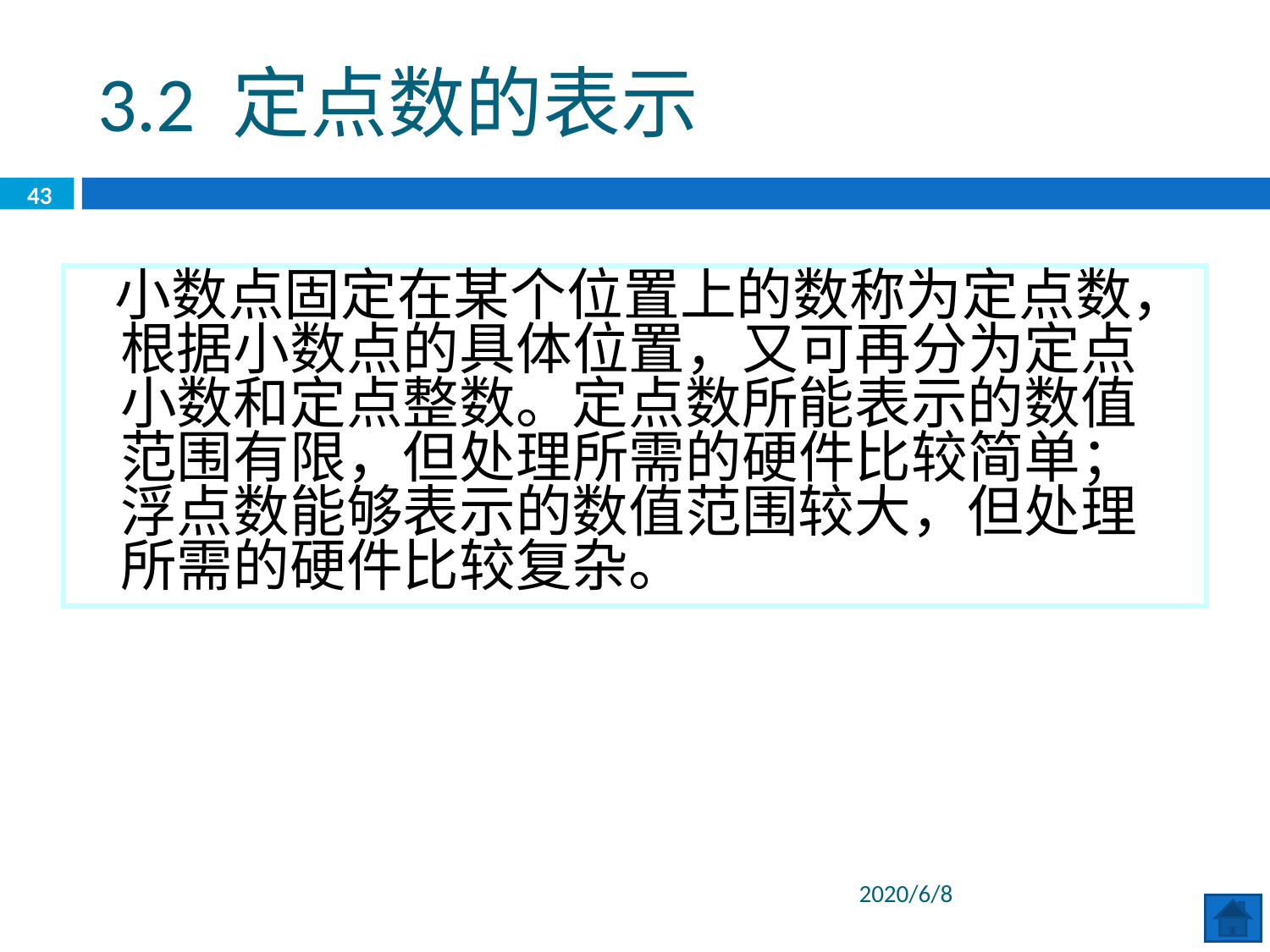

3.2 定点数的表示
43
  小数点固定在某个位置上的数称为定点数，根据小数点的具体位置，又可再分为定点小数和定点整数。定点数所能表示的数值范围有限，但处理所需的硬件比较简单；浮点数能够表示的数值范围较大，但处理所需的硬件比较复杂。
2020/6/8